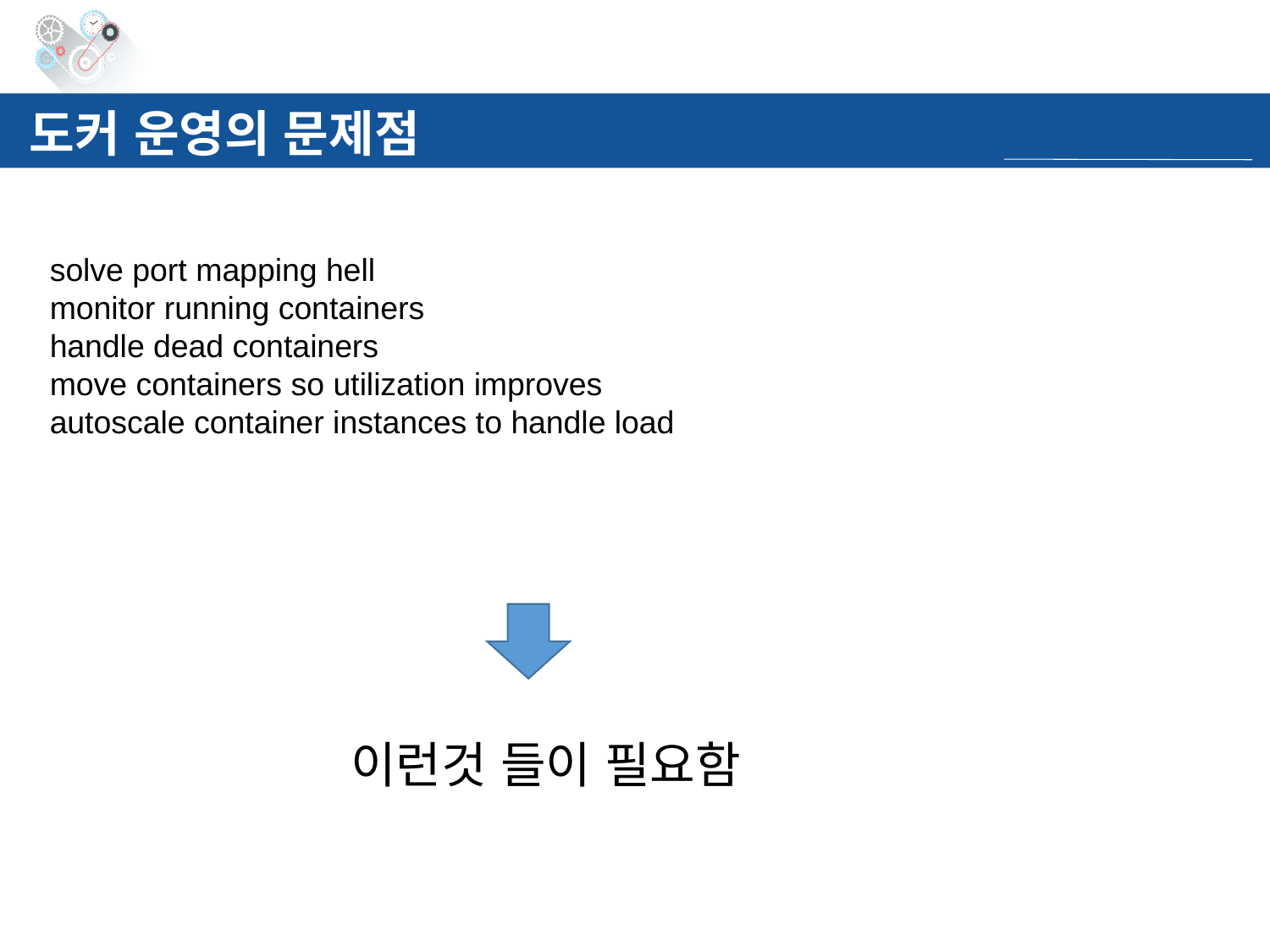

# 도커 운영의 문제점
solve port mapping hell
monitor running containers
handle dead containers
move containers so utilization improves
autoscale container instances to handle load

이런것 들이 필요함